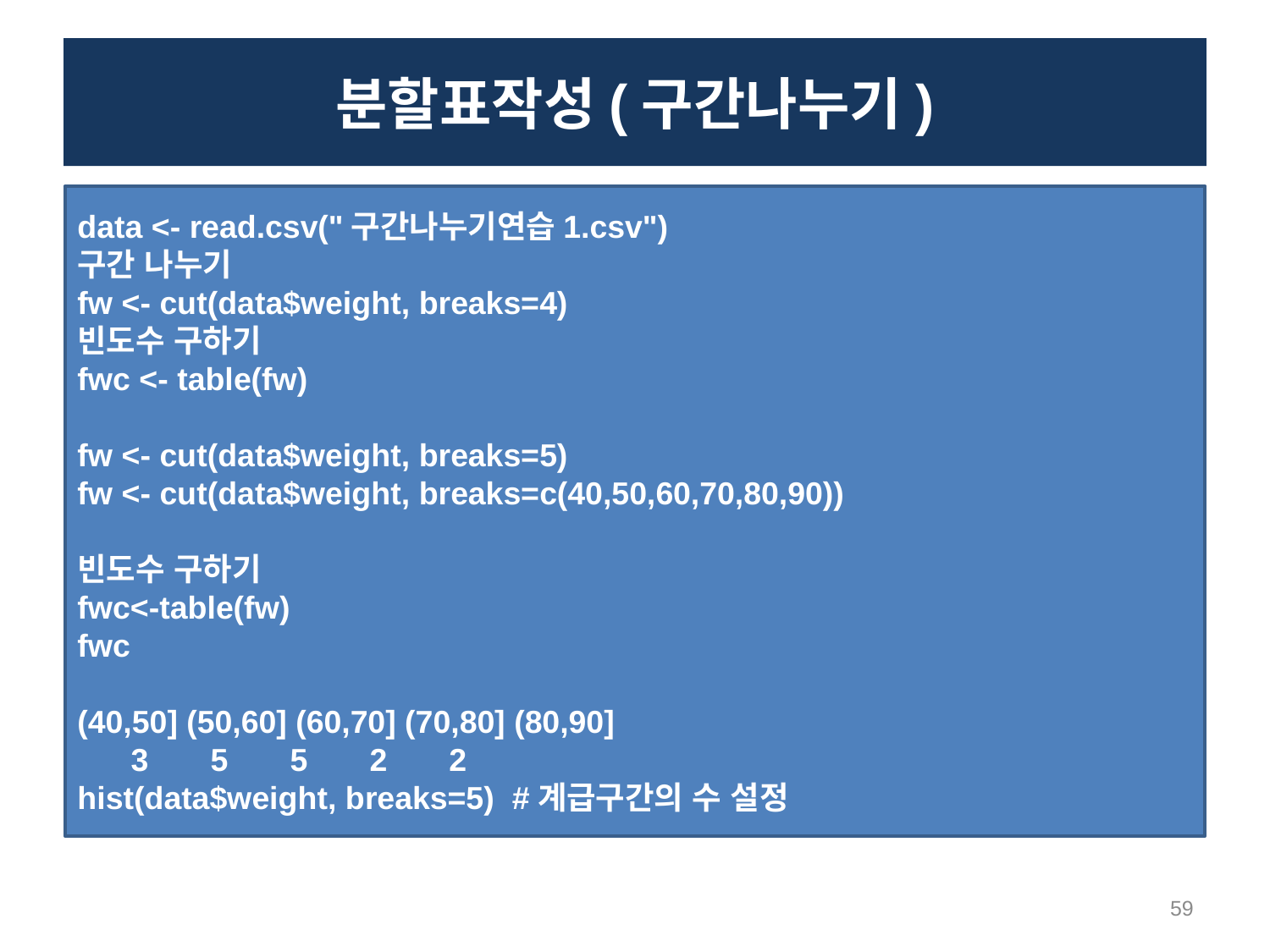

# 분할표작성(구간나누기)

data <- read.csv("구간나누기연습1.csv")
구간 나누기
fw <- cut(data$weight, breaks=4)
빈도수 구하기
fwc <- table(fw)

fw <- cut(data$weight, breaks=5)
fw <- cut(data$weight, breaks=c(40,50,60,70,80,90))

빈도수 구하기
fwc<-table(fw)
fwc

(40,50] (50,60] (60,70] (70,80] (80,90]
      3       5       5       2       2
hist(data$weight, breaks=5)  #계급구간의 수 설정
59